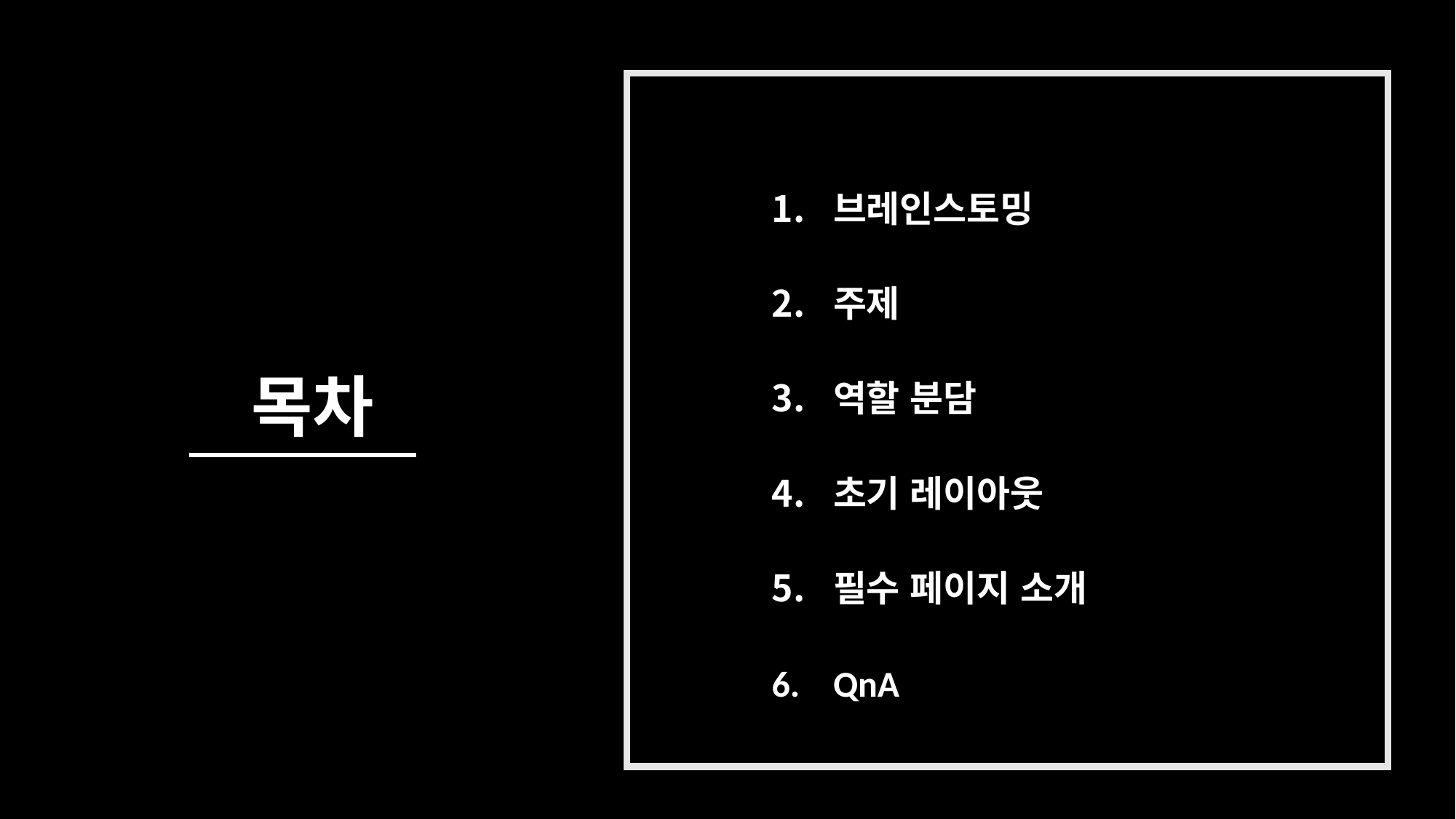

브레인스토밍
주제
역할 분담
초기 레이아웃
필수 페이지 소개
QnA
# 목차